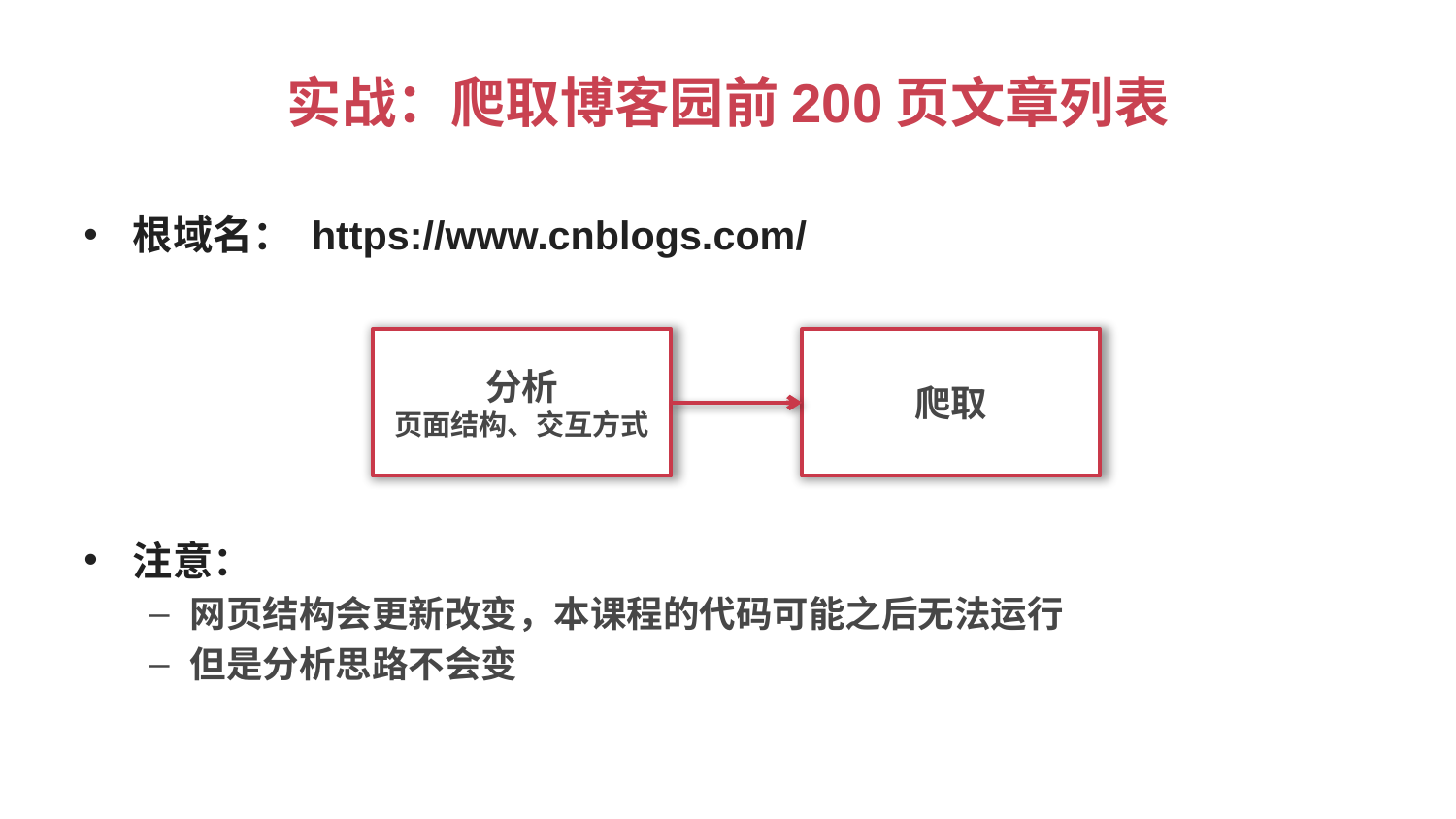

# 实战：爬取博客园前200页文章列表
根域名： https://www.cnblogs.com/
分析
页面结构、交互方式
爬取
注意：
网页结构会更新改变，本课程的代码可能之后无法运行
但是分析思路不会变